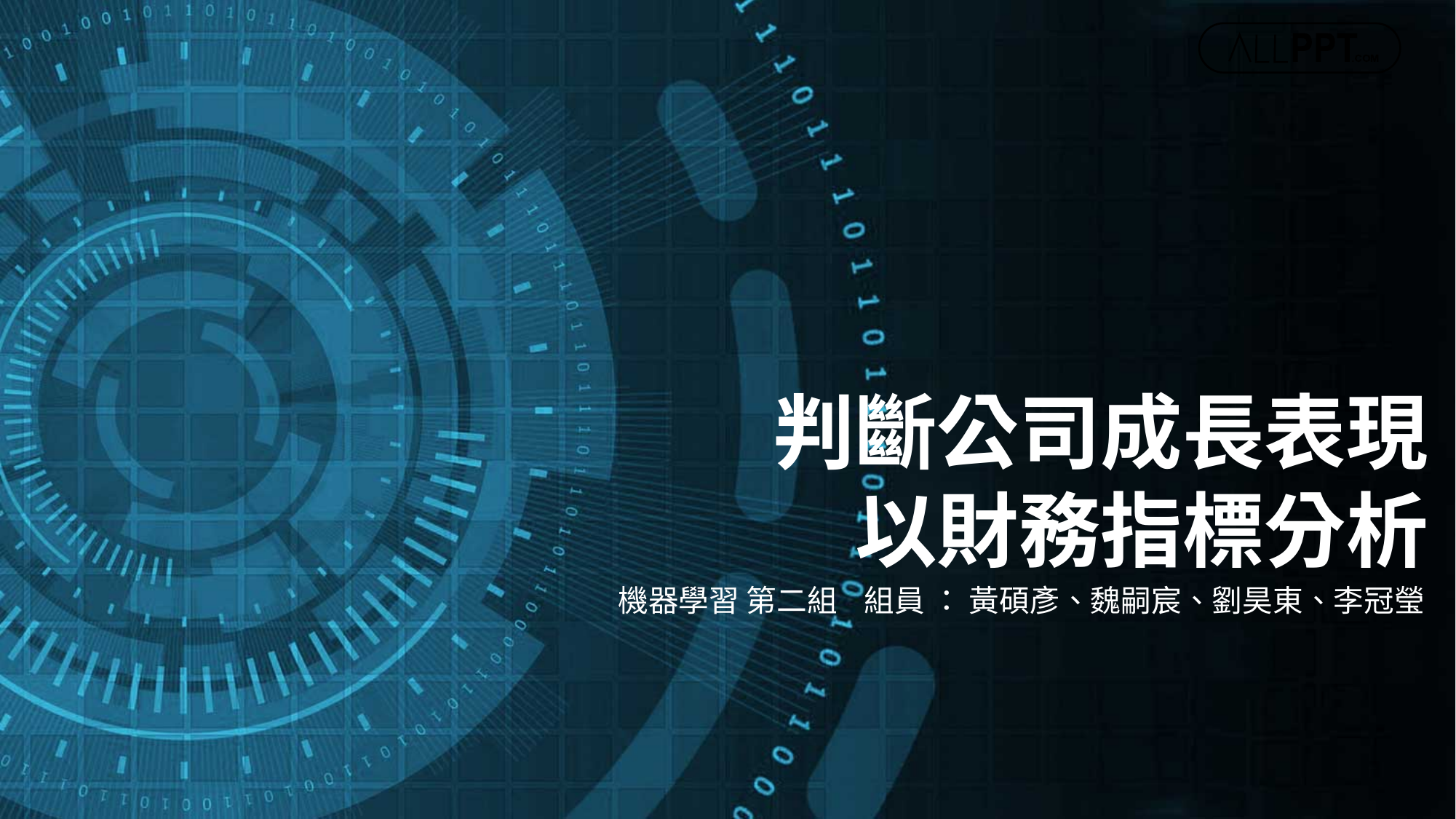

判斷公司成長表現
以財務指標分析
機器學習 第二組    組員 ： 黃碩彥、魏嗣宸、劉昊東、李冠瑩